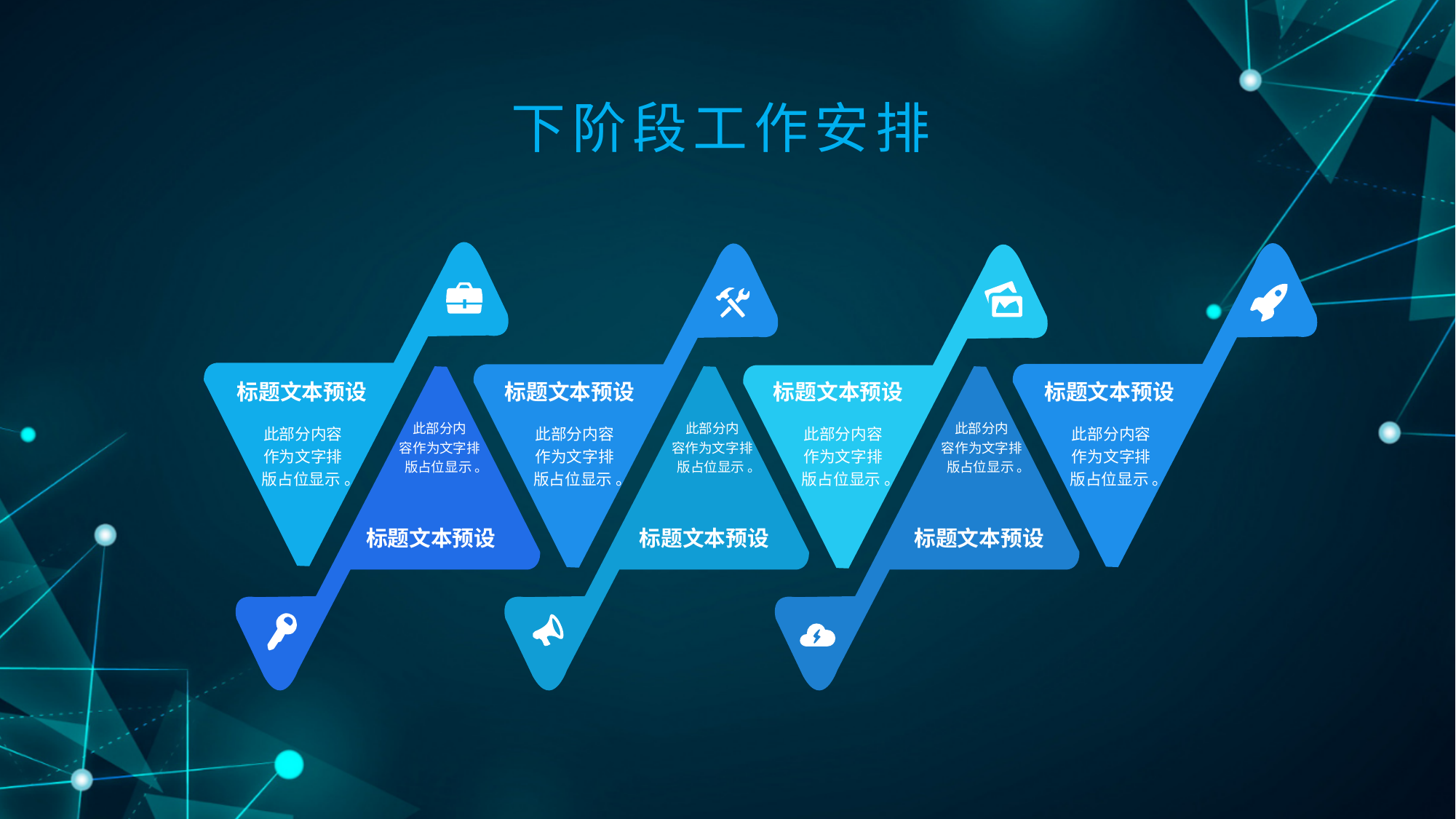

下阶段工作安排

标题文本预设
此部分内容作为文字排版占位显示 。

标题文本预设
此部分内容作为文字排版占位显示 。

标题文本预设
此部分内容作为文字排版占位显示 。

标题文本预设
此部分内容作为文字排版占位显示 。

此部分内
容作为文字排版占位显示 。
标题文本预设

此部分内
容作为文字排版占位显示 。
标题文本预设

此部分内
容作为文字排版占位显示 。
标题文本预设